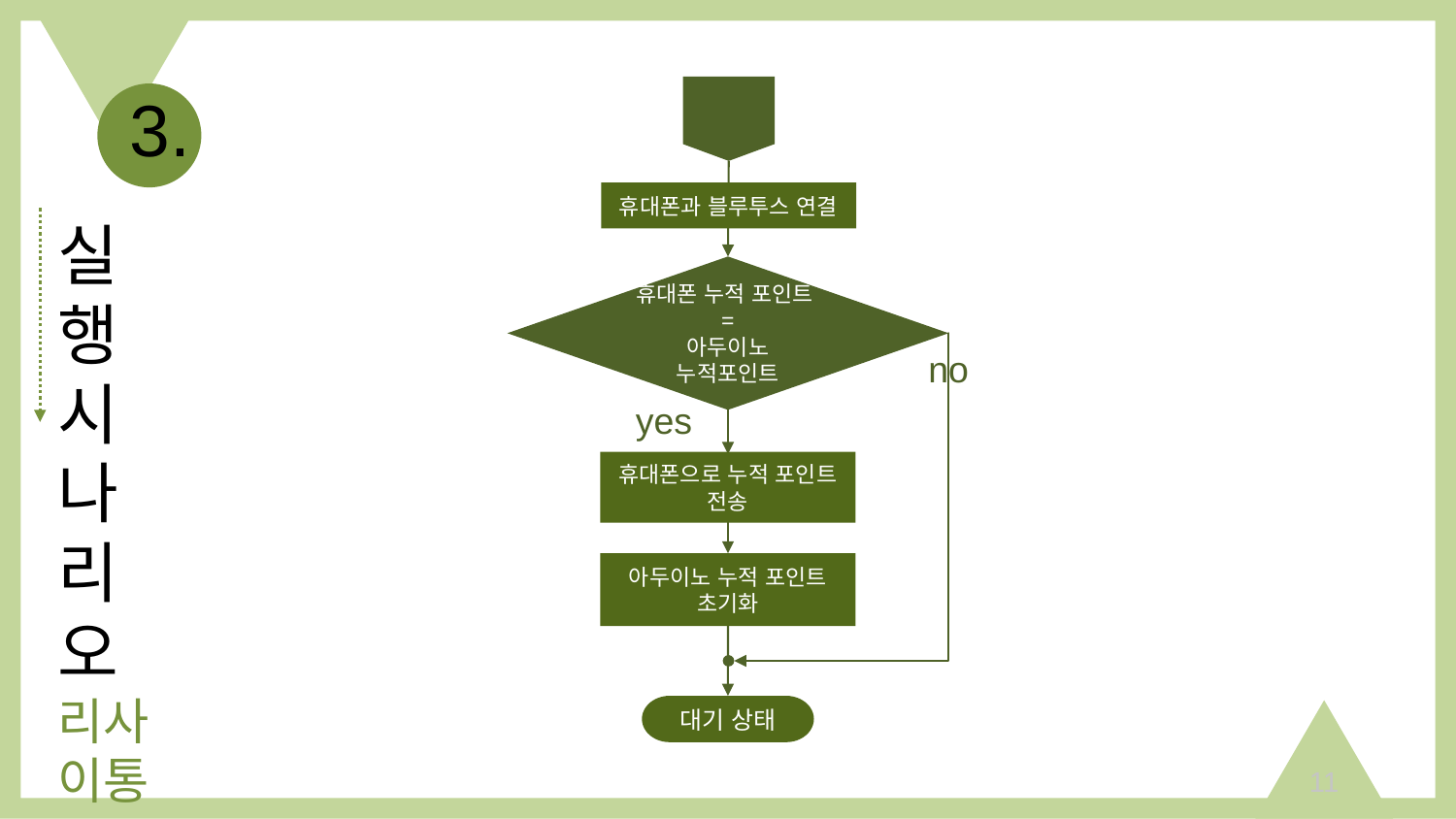

휴대폰과 블루투스 연결
휴대폰 누적 포인트
=
아두이노 누적포인트
no
yes
휴대폰으로 누적 포인트 전송
아두이노 누적 포인트
초기화

대기 상태
3.
# 실행 시나리오 리사이통
11